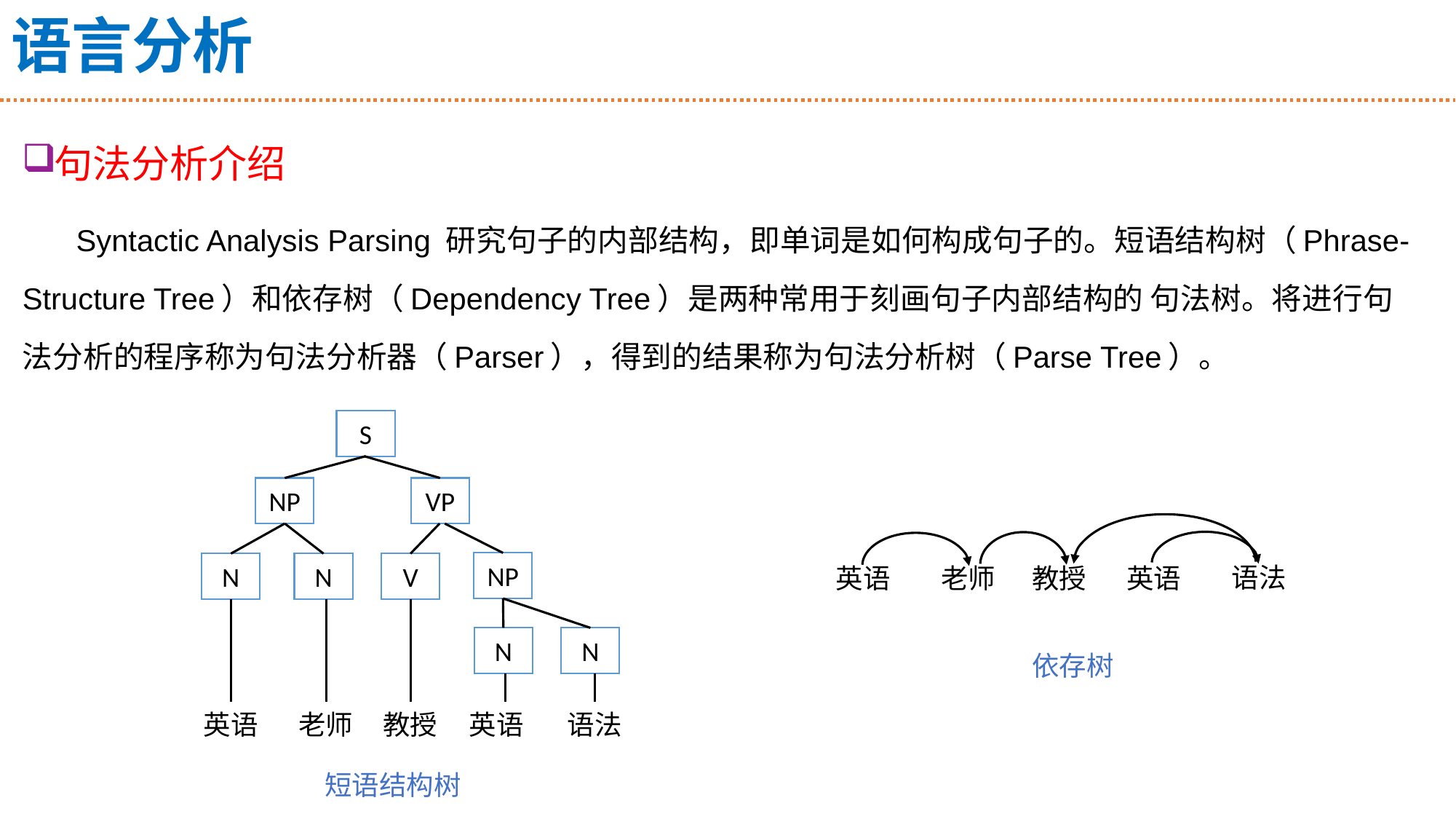

# 语言分析
句法分析介绍
Syntactic Analysis Parsing 研究句子的内部结构，即单词是如何构成句子的。短语结构树（Phrase-Structure Tree）和依存树（Dependency Tree）是两种常用于刻画句子内部结构的 句法树。将进行句法分析的程序称为句法分析器（Parser），得到的结果称为句法分析树（Parse Tree）。

S
NP
VP
NP
N
N
V
英语
老师
教授
N
N
英语
语法

语法
英语
英语
老师
教授
依存树
短语结构树